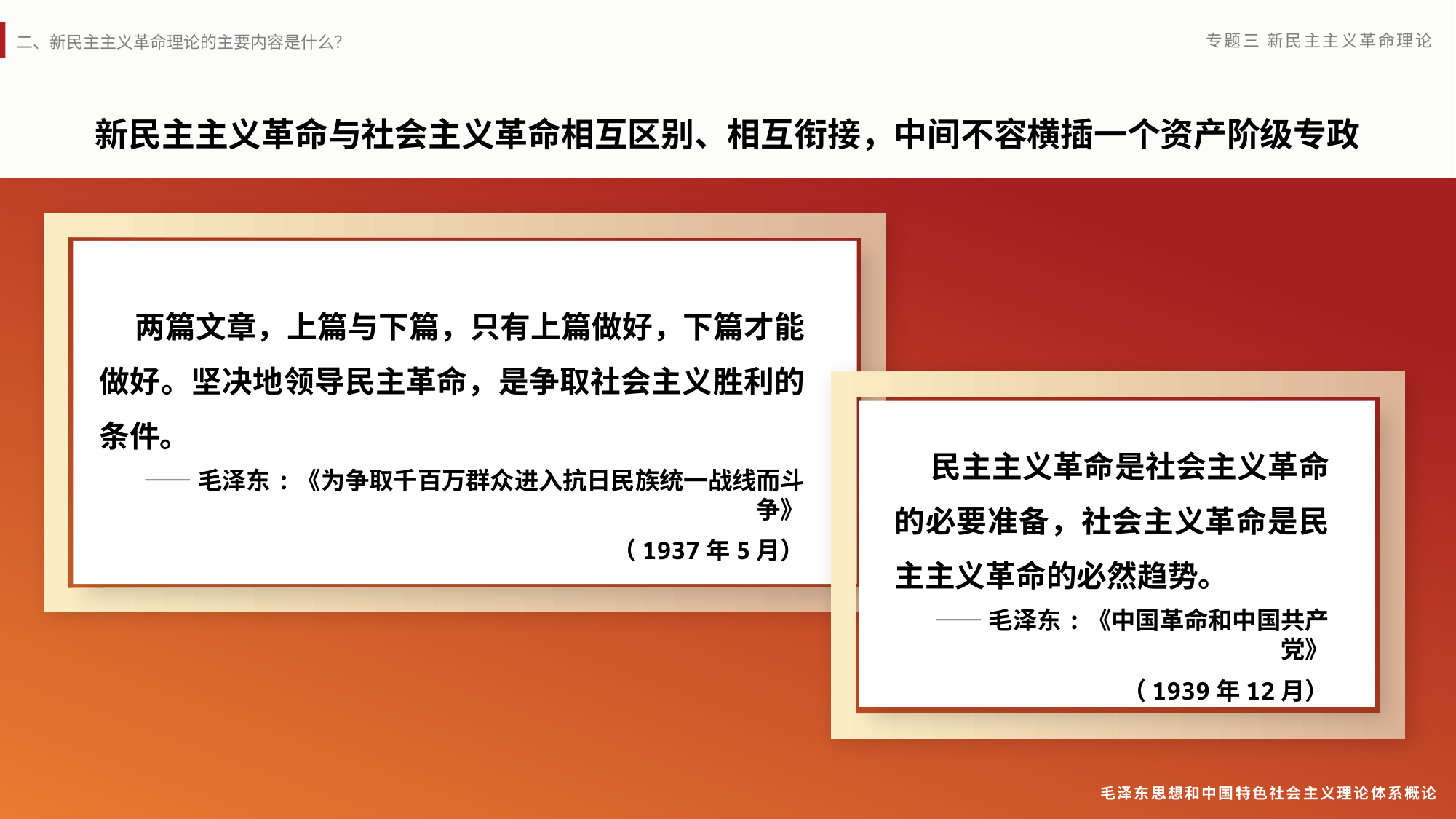

新民主主义革命与社会主义革命相互区别、相互衔接，中间不容横插一个资产阶级专政

    两篇文章，上篇与下篇，只有上篇做好，下篇才能做好。坚决地领导民主革命，是争取社会主义胜利的条件。
——毛泽东:《为争取千百万群众进入抗日民族统一战线而斗争》
（1937年5月）

    民主主义革命是社会主义革命的必要准备，社会主义革命是民主主义革命的必然趋势。
——毛泽东:《中国革命和中国共产党》
（1939年12月）

毛泽东思想和中国特色社会主义理论体系概论